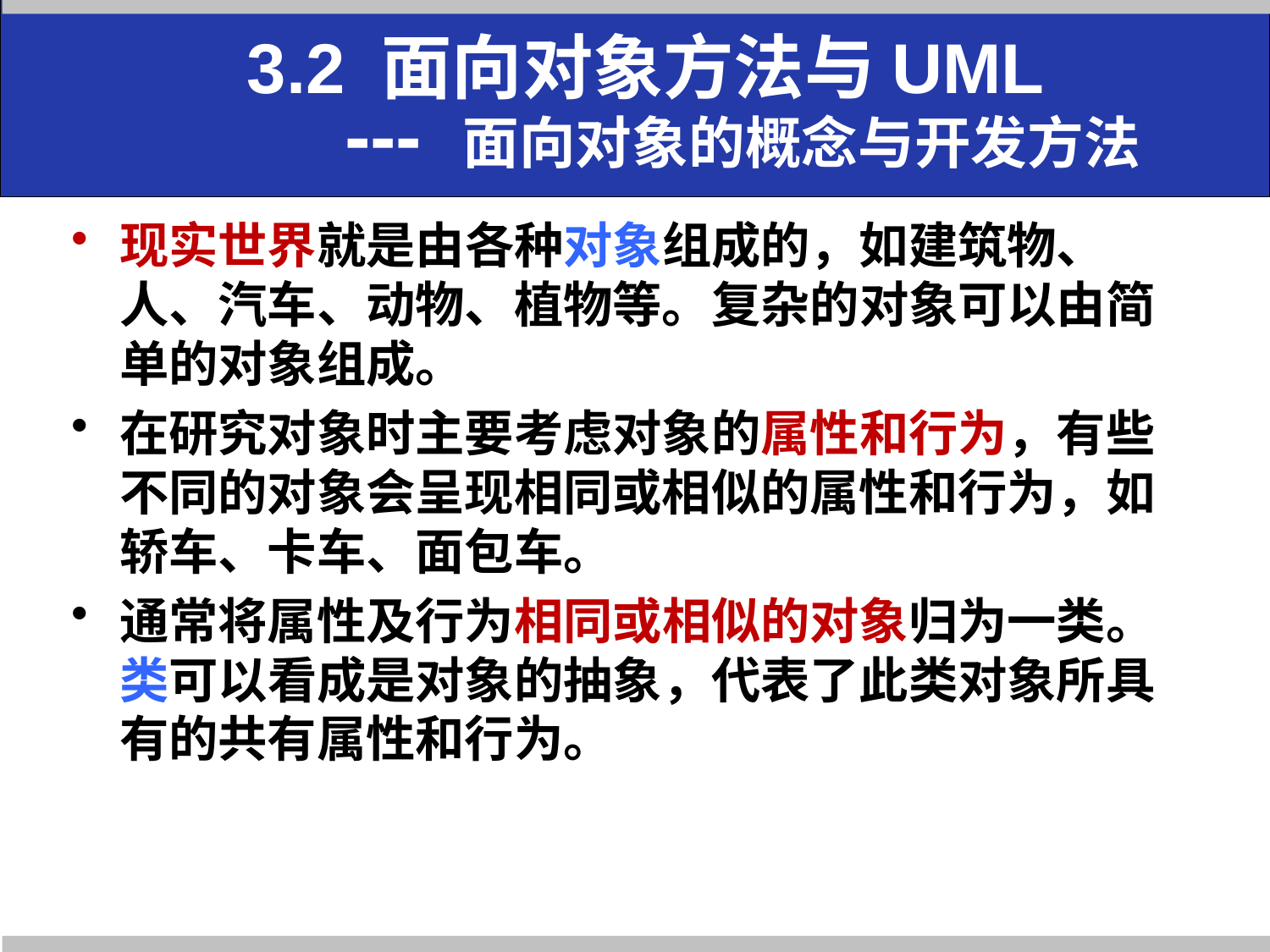

# 3.2 面向对象方法与UML --- 面向对象的概念与开发方法
现实世界就是由各种对象组成的，如建筑物、人、汽车、动物、植物等。复杂的对象可以由简单的对象组成。
在研究对象时主要考虑对象的属性和行为，有些不同的对象会呈现相同或相似的属性和行为，如轿车、卡车、面包车。
通常将属性及行为相同或相似的对象归为一类。类可以看成是对象的抽象，代表了此类对象所具有的共有属性和行为。
267